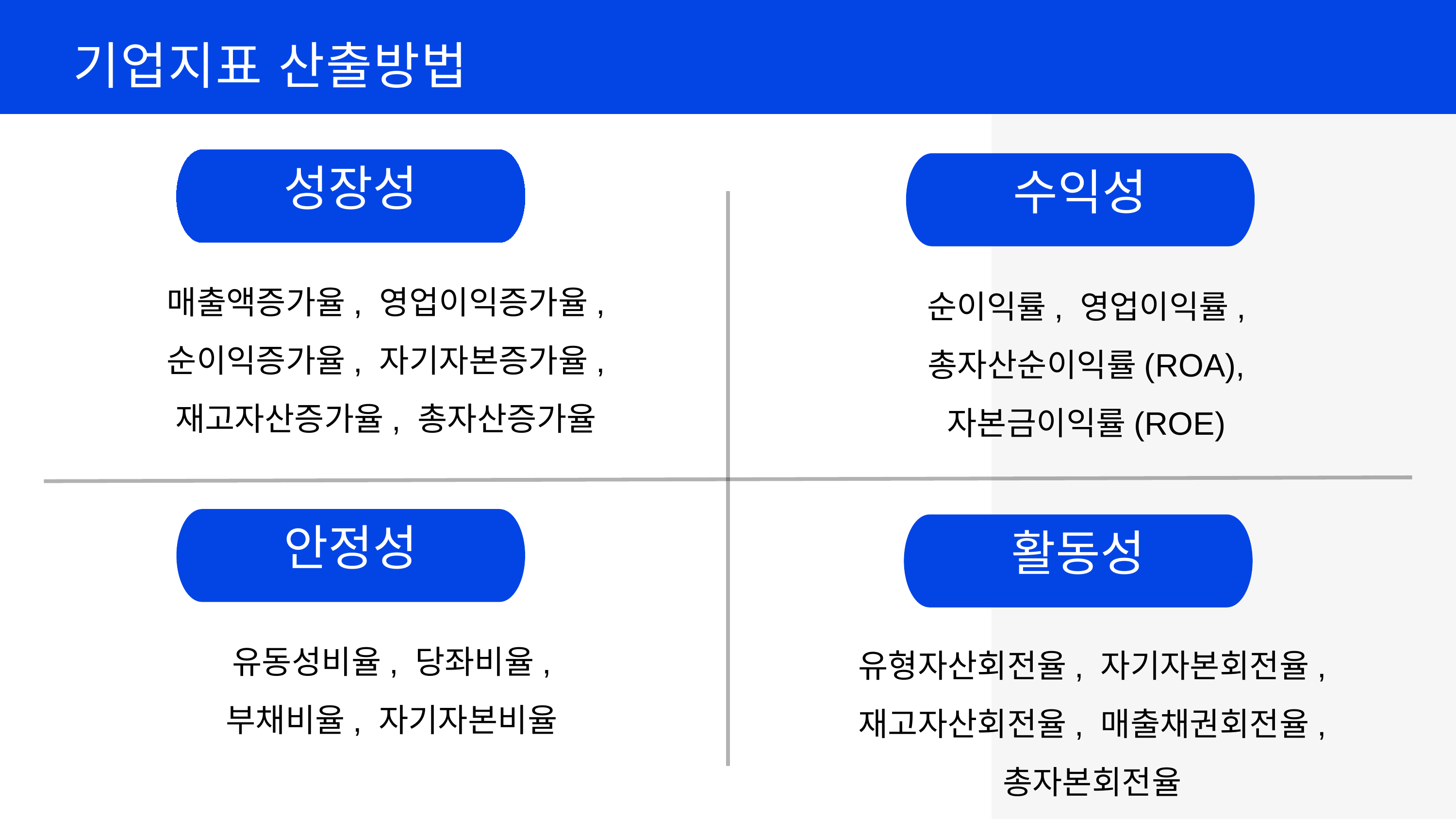

기업지표 산출방법
성장성

수익성

매출액증가율, 영업이익증가율,
순이익증가율, 자기자본증가율,
재고자산증가율, 총자산증가율
순이익률, 영업이익률,
총자산순이익률(ROA),
자본금이익률(ROE)

안정성

활동성

유동성비율, 당좌비율,
부채비율, 자기자본비율
유형자산회전율, 자기자본회전율,
재고자산회전율, 매출채권회전율,
총자본회전율